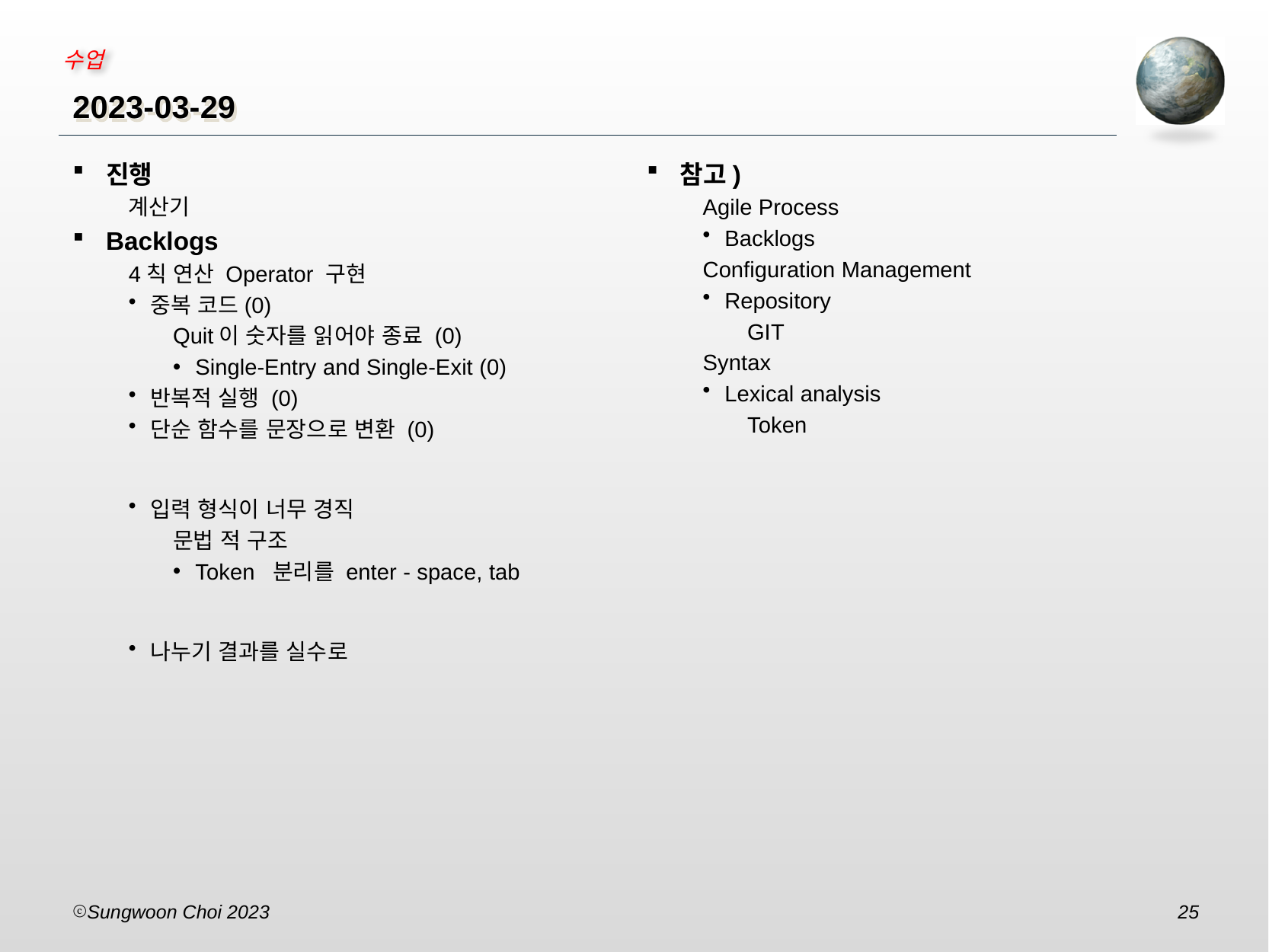

# 2023-03-29
참고)
Agile Process
Backlogs
Configuration Management
Repository
GIT
Syntax
Lexical analysis
Token
진행
계산기
Backlogs
4칙 연산 Operator 구현
중복 코드(0)
Quit이 숫자를 읽어야 종료 (0)
Single-Entry and Single-Exit (0)
반복적 실행 (0)
단순 함수를 문장으로 변환 (0)

입력 형식이 너무 경직
문법 적 구조
Token  분리를 enter - space, tab

나누기 결과를 실수로

Sungwoon Choi 2023
25